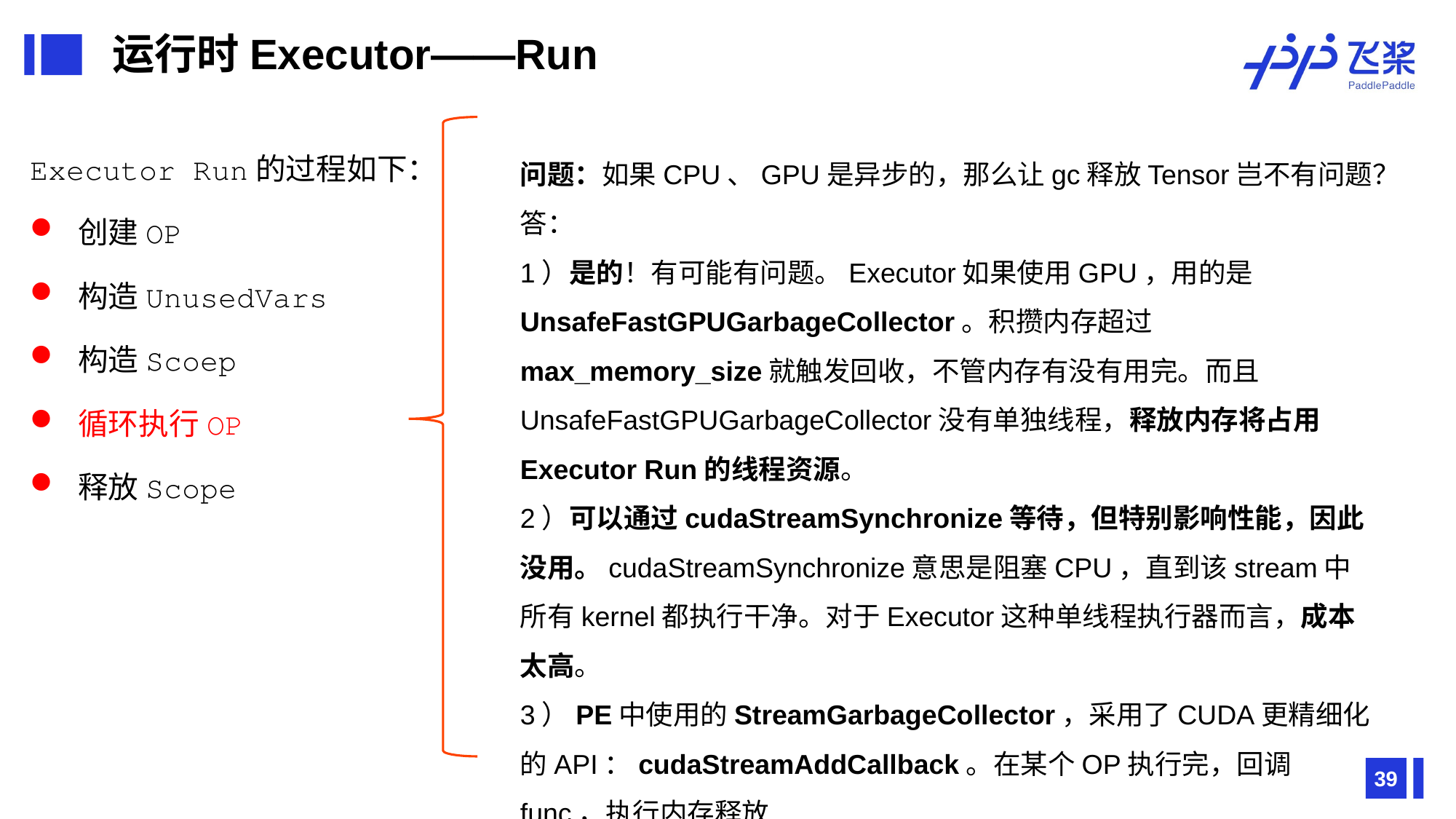

运行时Executor——Run
Executor Run的过程如下：
 创建OP
 构造UnusedVars
 构造Scoep
 循环执行OP
 释放Scope

问题：如果CPU、GPU是异步的，那么让gc释放Tensor岂不有问题？
答：
1）是的！有可能有问题。Executor如果使用GPU，用的是UnsafeFastGPUGarbageCollector。积攒内存超过max_memory_size就触发回收，不管内存有没有用完。而且UnsafeFastGPUGarbageCollector没有单独线程，释放内存将占用Executor Run的线程资源。
2）可以通过cudaStreamSynchronize等待，但特别影响性能，因此没用。cudaStreamSynchronize意思是阻塞CPU，直到该stream中所有kernel都执行干净。对于Executor这种单线程执行器而言，成本太高。
3）PE中使用的StreamGarbageCollector，采用了CUDA更精细化的API：cudaStreamAddCallback。在某个OP执行完，回调func，执行内存释放

39